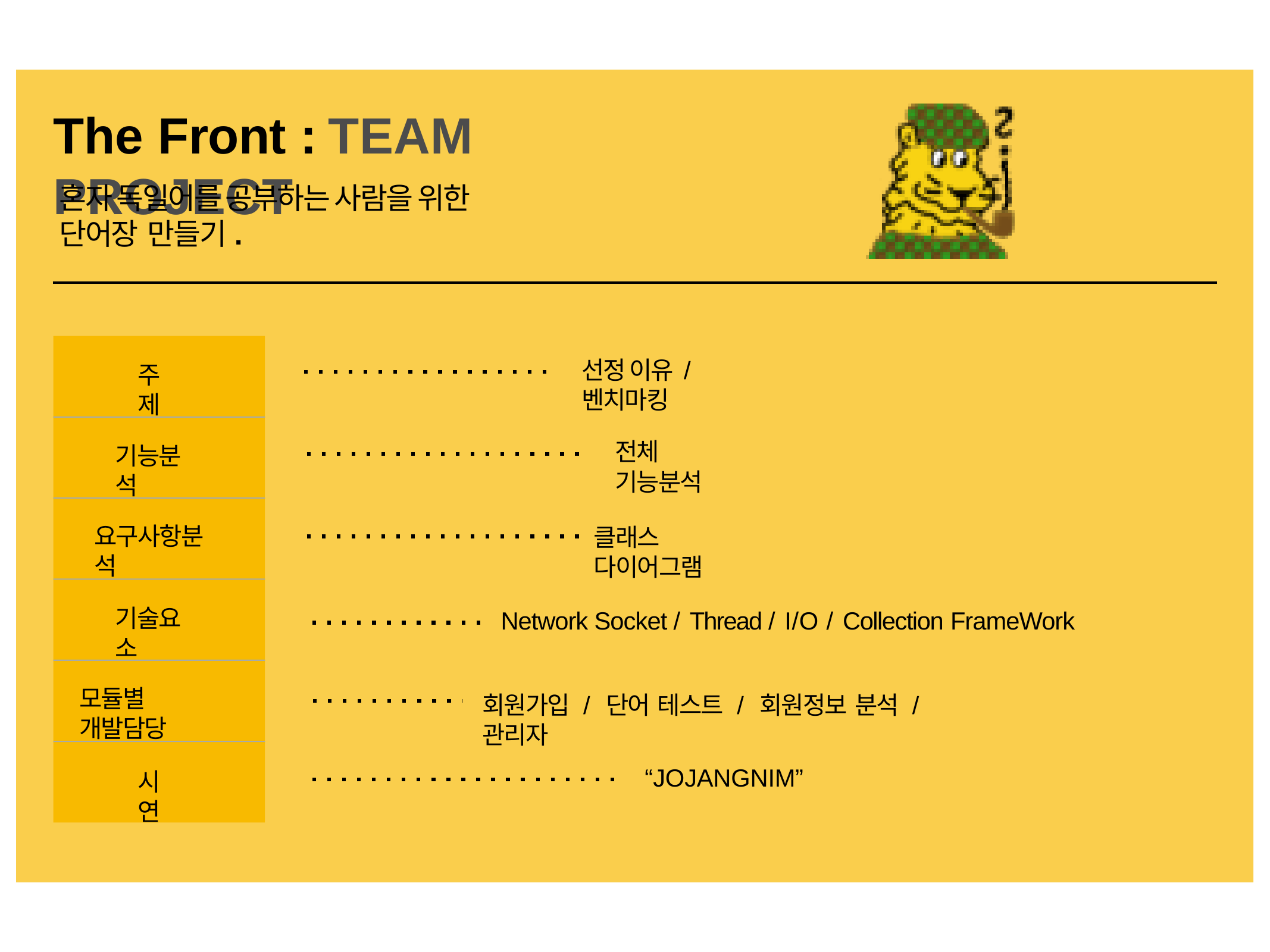

# The Front : TEAM PROJECT

혼자 독일어를 공부하는 사람을 위한  단어장 만들기.

선정 이유 / 벤치마킹
주제

전체 기능분석
기능분석

요구사항분석
클래스 다이어그램

기술요소
Network Socket / Thread / I/O / Collection FrameWork

모듈별 개발담당
회원가입 / 단어 테스트 / 회원정보 분석 /	관리자

“JOJANGNIM”
시연